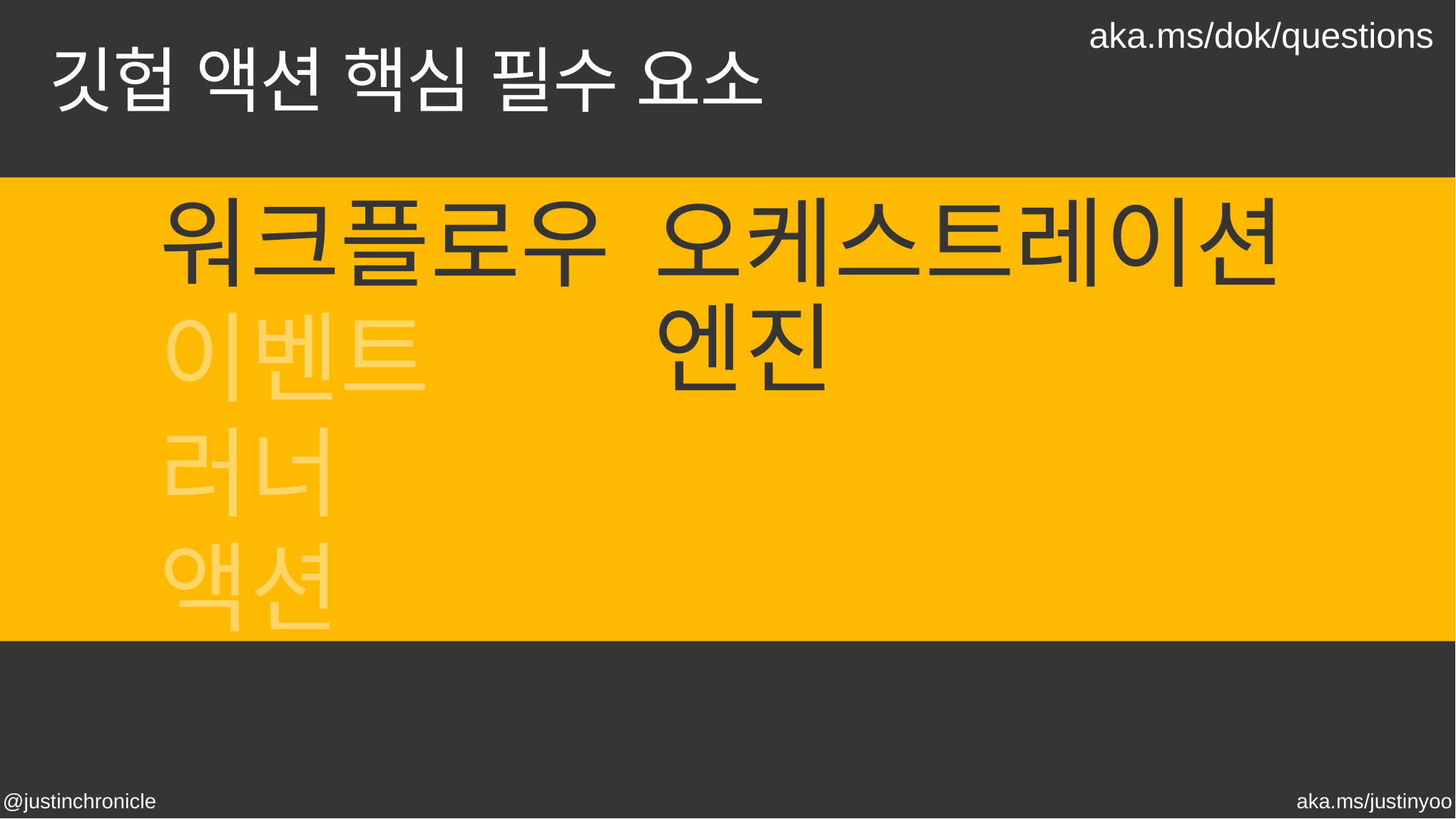

aka.ms/dok/questions
# 깃헙 액션 핵심 필수 요소

워크플로우
이벤트
러너
액션
오케스트레이션 엔진